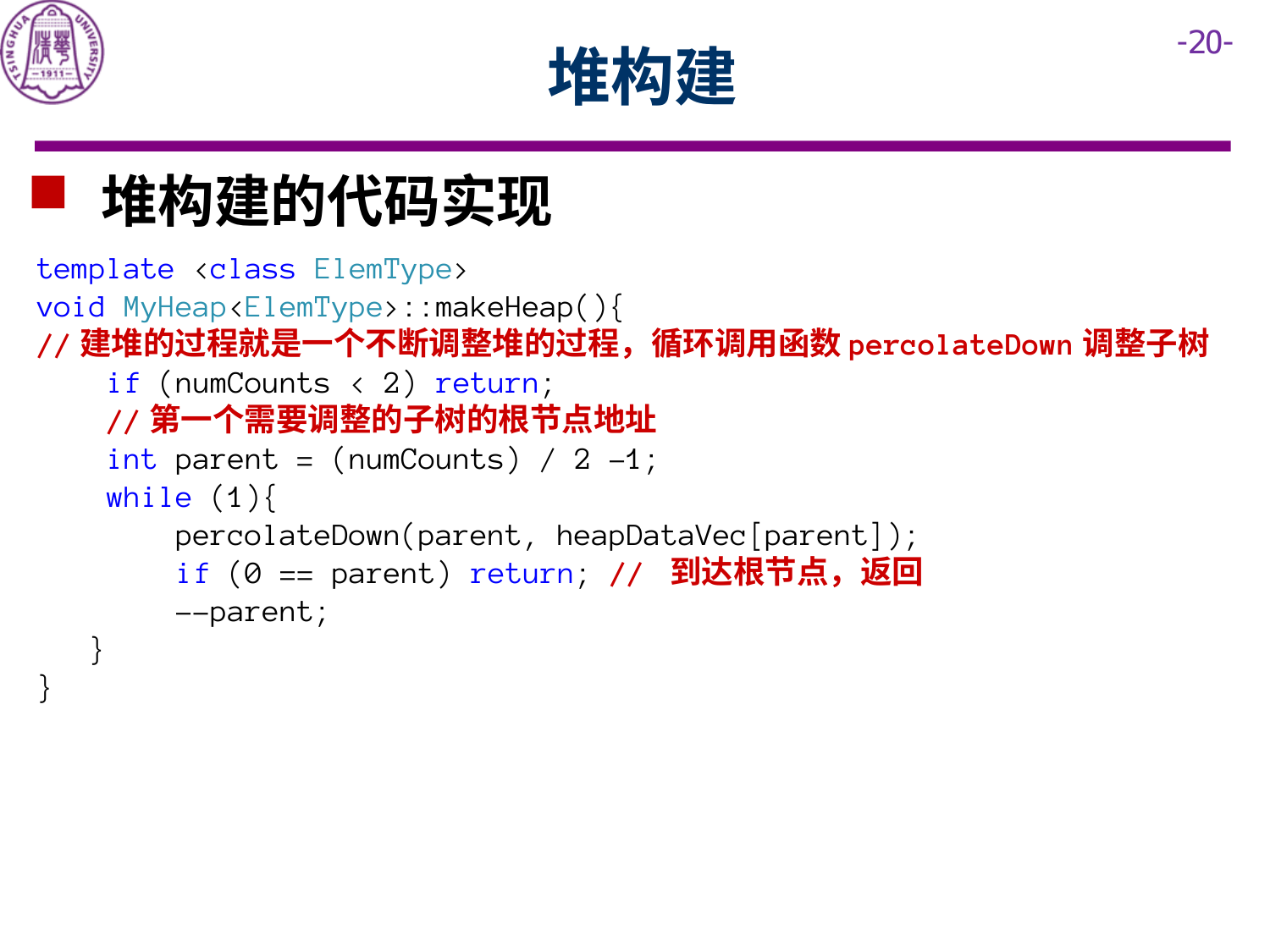

# 堆构建
 堆构建的代码实现
template <class ElemType>
void MyHeap<ElemType>::makeHeap(){
//建堆的过程就是一个不断调整堆的过程，循环调用函数percolateDown调整子树
    if (numCounts < 2) return;
    //第一个需要调整的子树的根节点地址
    int parent = (numCounts) / 2 -1;
    while (1){
        percolateDown(parent, heapDataVec[parent]);
        if (0 == parent) return; // 到达根节点，返回
        --parent;
   }
}